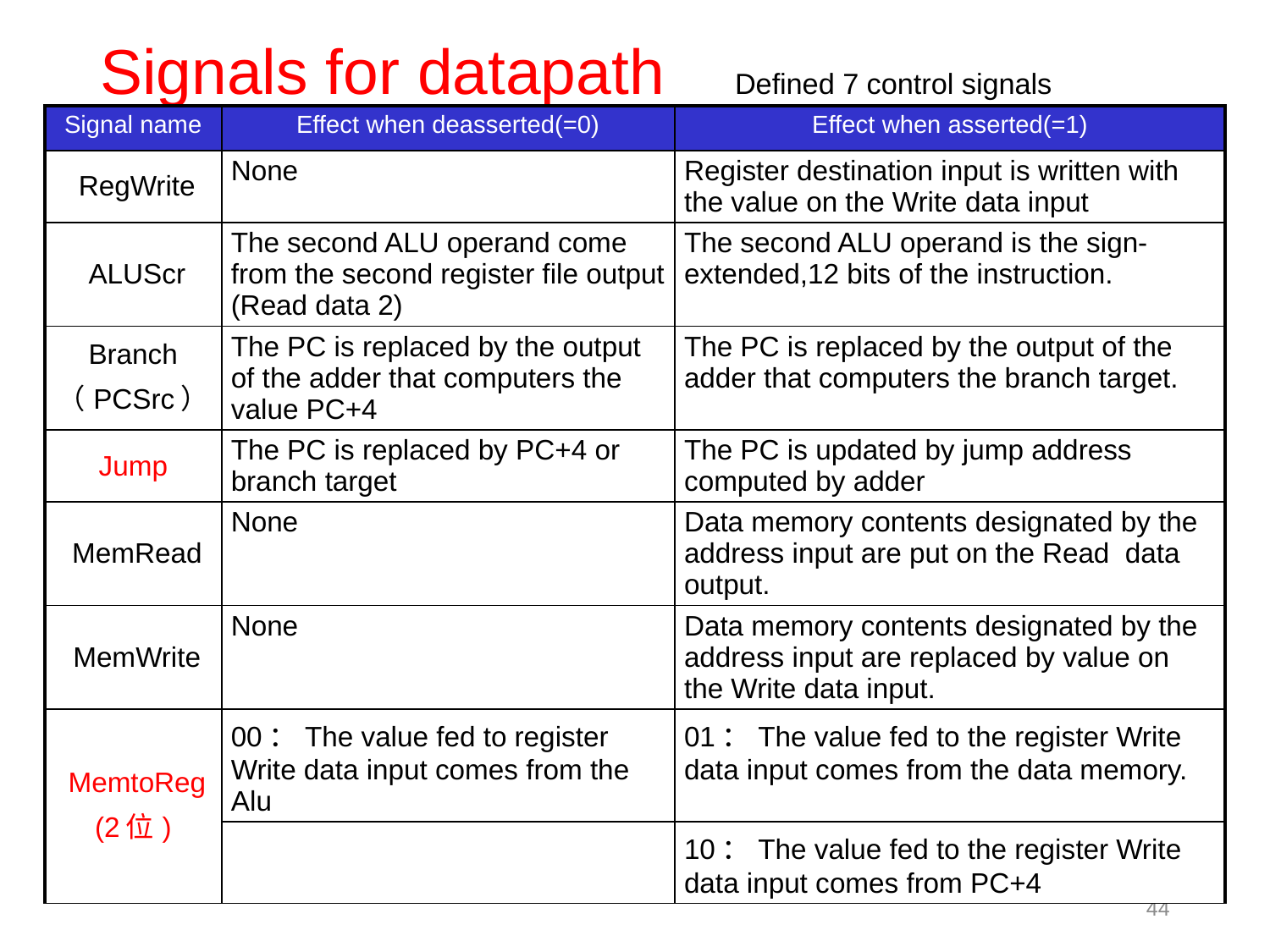

# Signals for datapath 	Defined 7 control signals
| Signal name | Effect when deasserted(=0) | Effect when asserted(=1) |
| --- | --- | --- |
| RegWrite | None | Register destination input is written with the value on the Write data input |
| ALUScr | The second ALU operand come from the second register file output (Read data 2) | The second ALU operand is the sign-extended,12 bits of the instruction. |
| Branch （PCSrc） | The PC is replaced by the output of the adder that computers the value PC+4 | The PC is replaced by the output of the adder that computers the branch target. |
| Jump | The PC is replaced by PC+4 or branch target | The PC is updated by jump address computed by adder |
| MemRead | None | Data memory contents designated by the address input are put on the Read data output. |
| MemWrite | None | Data memory contents designated by the address input are replaced by value on the Write data input. |
| MemtoReg (2位) | 00：The value fed to register Write data input comes from the Alu | 01：The value fed to the register Write data input comes from the data memory. |
|  |  | 10：The value fed to the register Write data input comes from PC+4 |
44